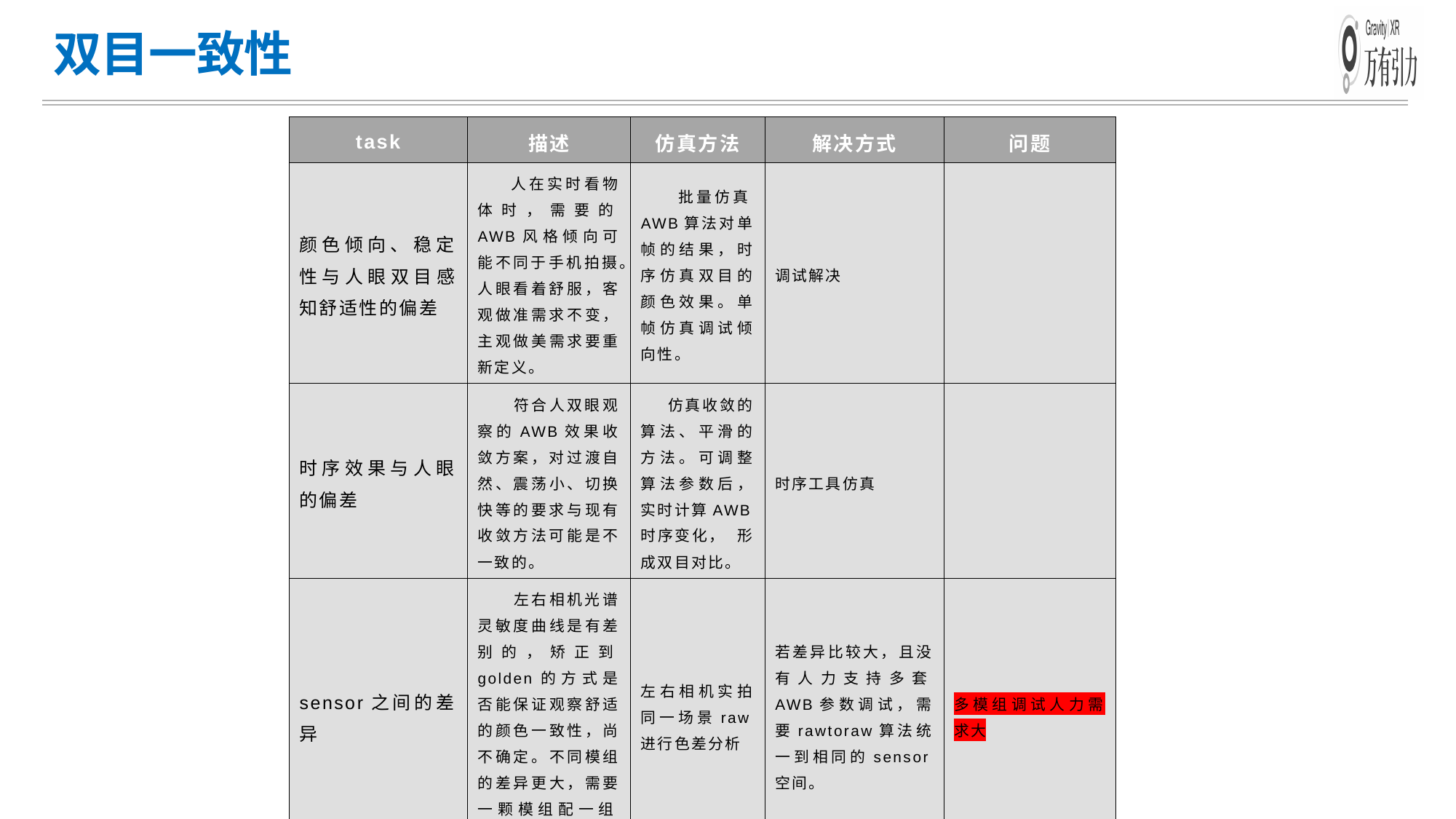

# 双目一致性
| task | 描述 | 仿真方法 | 解决方式 | 问题 |
| --- | --- | --- | --- | --- |
| 颜色倾向、稳定性与人眼双目感知舒适性的偏差 | 人在实时看物体时，需要的AWB风格倾向可能不同于手机拍摄。人眼看着舒服，客观做准需求不变，主观做美需求要重新定义。 | 批量仿真AWB算法对单帧的结果，时序仿真双目的颜色效果。单帧仿真调试倾向性。 | 调试解决 |  |
| 时序效果与人眼的偏差 | 符合人双眼观察的AWB效果收敛方案，对过渡自然、震荡小、切换快等的要求与现有收敛方法可能是不一致的。 | 仿真收敛的算法、平滑的方法。可调整算法参数后，实时计算AWB时序变化， 形成双目对比。 | 时序工具仿真 |  |
| sensor之间的差异 | 左右相机光谱灵敏度曲线是有差别的，矫正到golden的方式是否能保证观察舒适的颜色一致性，尚不确定。不同模组的差异更大，需要一颗模组配一组AWB调试参数。 | 左右相机实拍同一场景raw进行色差分析 | 若差异比较大，且没有人力支持多套AWB参数调试，需要rawtoraw算法统一到相同的sensor空间。 | 多模组调试人力需求大 |